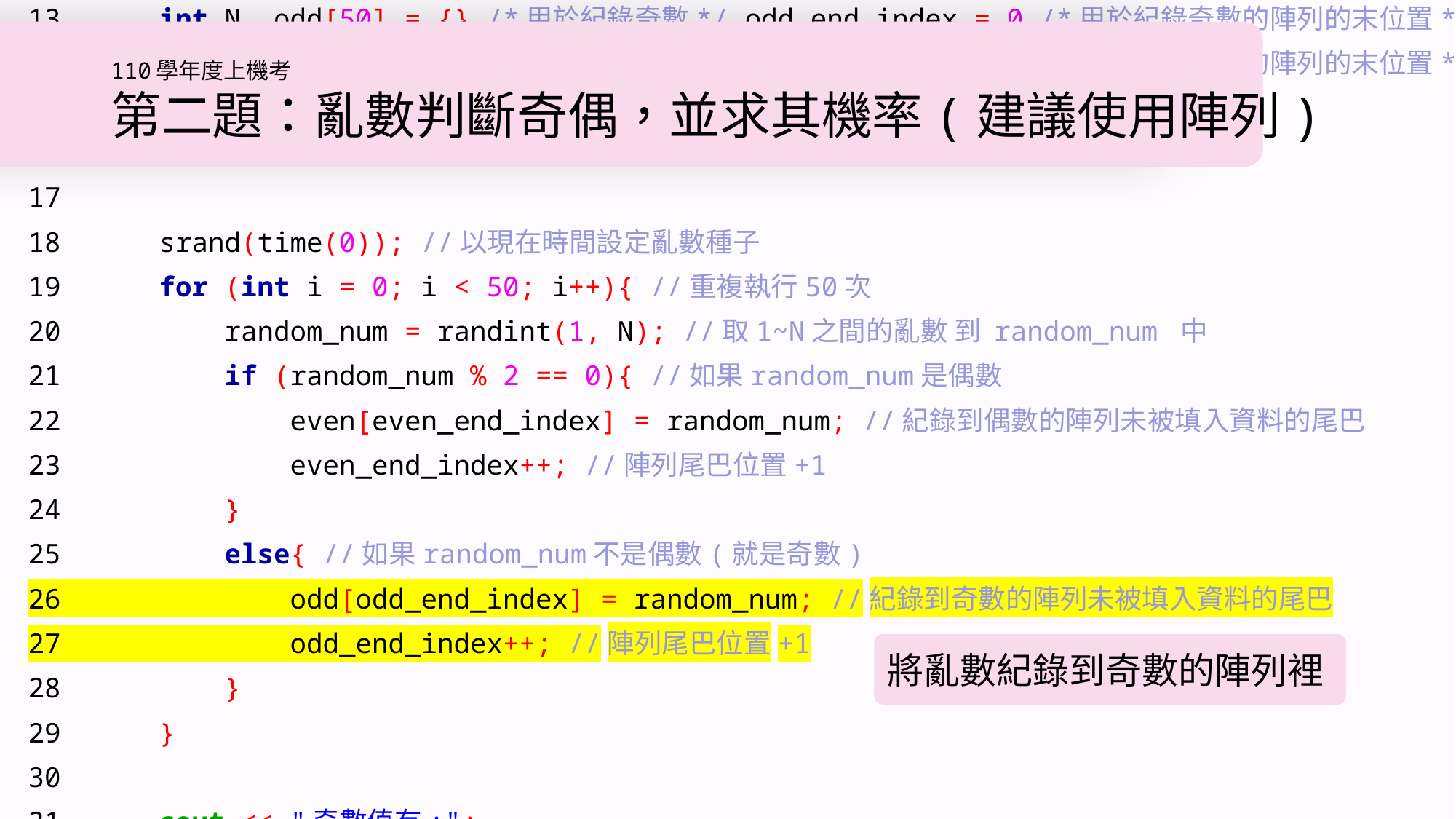

1  #include <iostream> //輸入輸出的函式庫
 2  #include <cstdlib>  //亂數的函式庫
 3  #include <ctime>    //取得現在UNIX時間的函式庫
 4  using namespace std;
 5
 6  //自訂取亂數函式
 7  int randint(int Min, int Max){
 8      return Min + rand() % (Max - Min + 1);
 9  }
10
11  int main()
12  {
13      int N, odd[50] = {},/*用於紀錄奇數*/ odd_end_index = 0,/*用於紀錄奇數的陣列的末位置*/
14          even[50] = {},/*用於紀錄偶數*/ even_end_index = 0, /*用於紀錄偶數的陣列的末位置*/
15          random_num;
16      cin >> N; //輸入一整數N
17
18      srand(time(0)); //以現在時間設定亂數種子
19      for (int i = 0; i < 50; i++){ //重複執行50次
20          random_num = randint(1, N); //取1~N之間的亂數 到 random_num 中
21          if (random_num % 2 == 0){ //如果random_num是偶數
22              even[even_end_index] = random_num; //紀錄到偶數的陣列未被填入資料的尾巴
23              even_end_index++; //陣列尾巴位置+1
24          }
25          else{ //如果random_num不是偶數(就是奇數)
26              odd[odd_end_index] = random_num; //紀錄到奇數的陣列未被填入資料的尾巴
27              odd_end_index++; //陣列尾巴位置+1
28          }
29      }
30
31      cout << "奇數值有:";
32      for (int i = 0; i < odd_end_index; i++){ //odd_end_index = 未被填入資料的尾巴的位置 = 有資料的註標值 + 1 = 資料數量
33          if (i % 10 == 0){ //每10個資料一行，如果一行資料太多，就換行，並輸出===>
34              cout << "\n===>\t";
35          }
36          cout << odd[i] << ",\t"; //輸出資料
37      }
38      cout << "\n===>\t共" << odd_end_index << "個,佔機率為" << odd_end_index/50.0 /*要用浮點數去做除法，才會得到浮點數*/ << "\n";
39
40      cout << "\n";
41
42      cout << "偶數值有:";
43      for (int i = 0; i < even_end_index; i++){ //even_end_index = 未被填入資料的尾巴的位置 = 有資料的註標值 + 1 = 資料數量
44          if (i % 10 == 0){ //每10個資料一行，如果一行資料太多，就換行，並輸出===>
45              cout << "\n===>\t";
46          }
47          cout << even[i] << ",\t"; //輸出資料
48      }
49      cout << "\n===>\t共" << even_end_index << "個,佔機率為" << even_end_index/50.0 << "\n";
50
51      return 0;
52  }

# 110學年度上機考 第二題：亂數判斷奇偶，並求其機率(建議使用陣列)
將亂數紀錄到奇數的陣列裡